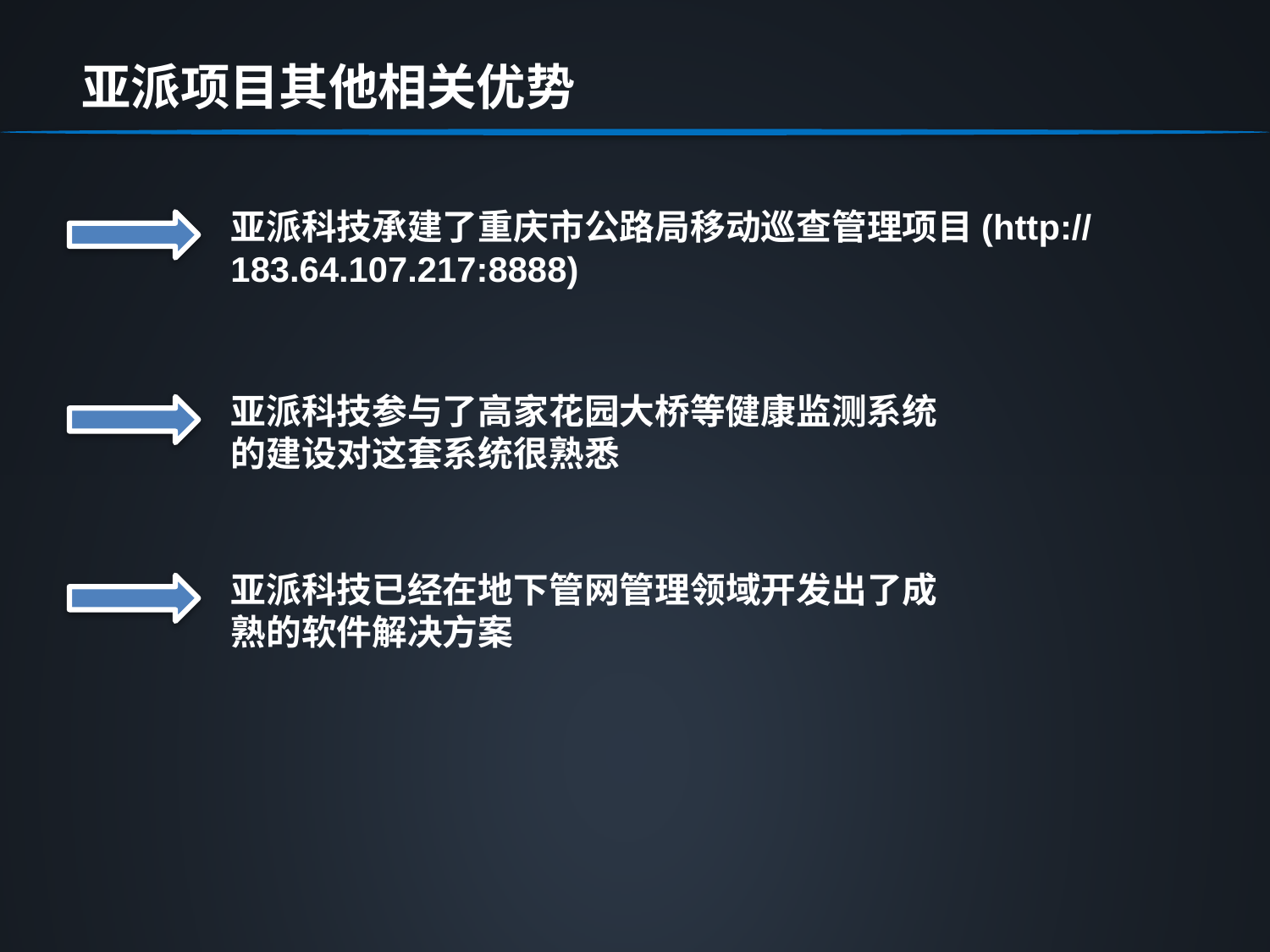

亚派项目其他相关优势

亚派科技承建了重庆市公路局移动巡查管理项目(http://183.64.107.217:8888)

亚派科技参与了高家花园大桥等健康监测系统的建设对这套系统很熟悉

亚派科技已经在地下管网管理领域开发出了成熟的软件解决方案